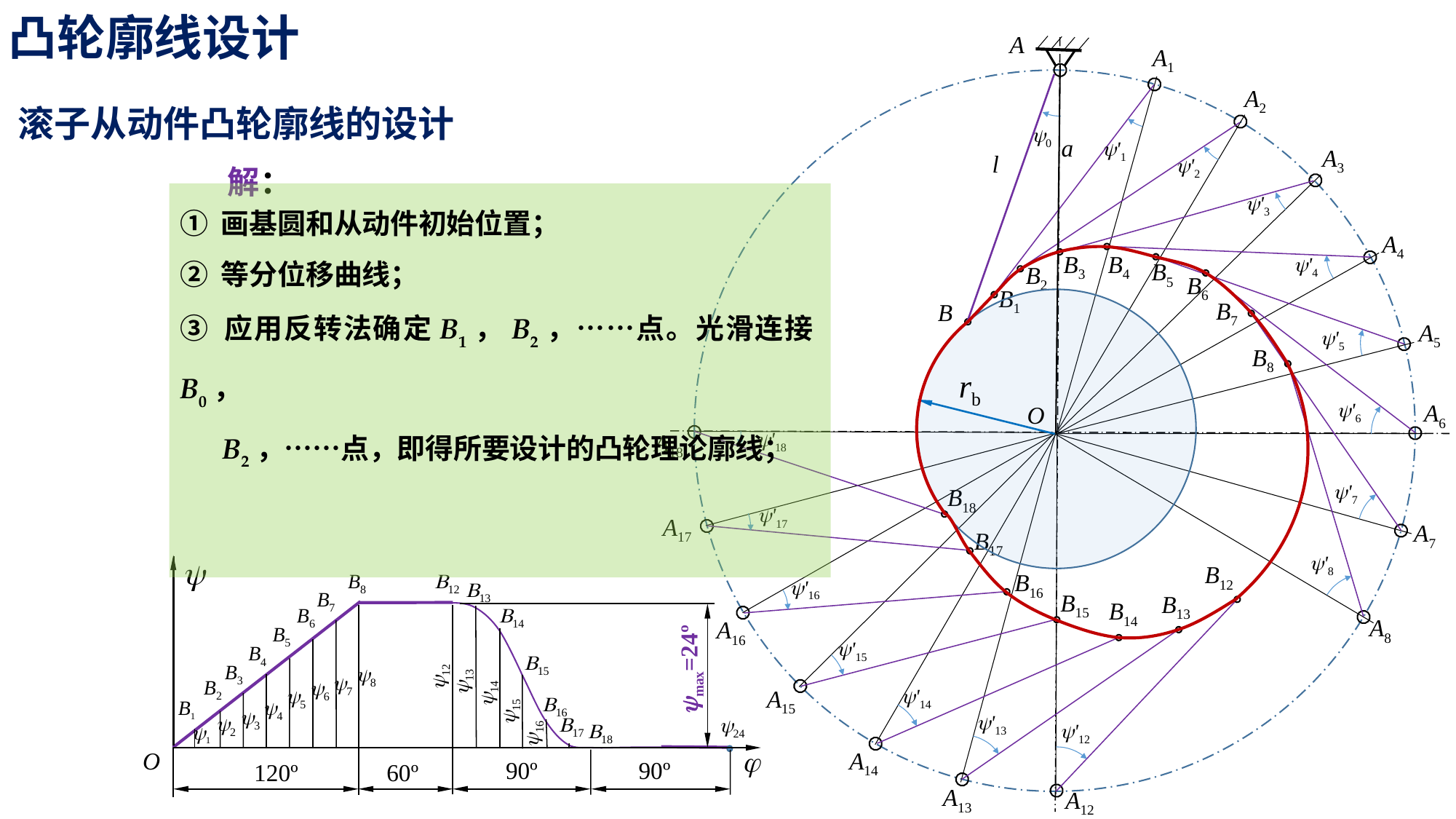

凸轮廓线设计

A

a
l

B
rb
O

ψ0
A1

ψ'1

B1

B2

ψ'2
A2

B3
ψ'3
A3

B4

ψ'4
A4

B5

ψ'5
B6

ψ'6
B7

ψ'7

A5

B8

ψ'8

ψ'18
B18

A6

A14

A18

A13
A12

A17

A7

B17

ψ'17

A16
A8

B12

ψ'12

B16

ψ'16
A15

B13

ψ'13

B15

ψ'15

B14

ψ'14

ψmax=24º
ψ24
滚子从动件凸轮廓线的设计
解：
① 画基圆和从动件初始位置；
② 等分位移曲线；
③ 应用反转法确定B1，B2，……点。光滑连接B0，
      B2，……点，即得所要设计的凸轮理论廓线；

ψ

ϕ
O

90º
90º
120º
60º
B8
Β12
Β13

ψ13
B7
ψ7
B6
ψ6
Β14
ψ14
B5
ψ5
B4
ψ4
Β15
ψ15
B3
ψ3
ψ8
ψ12
B2
ψ2
Β16
ψ16
B1
ψ1
Β17
Β18